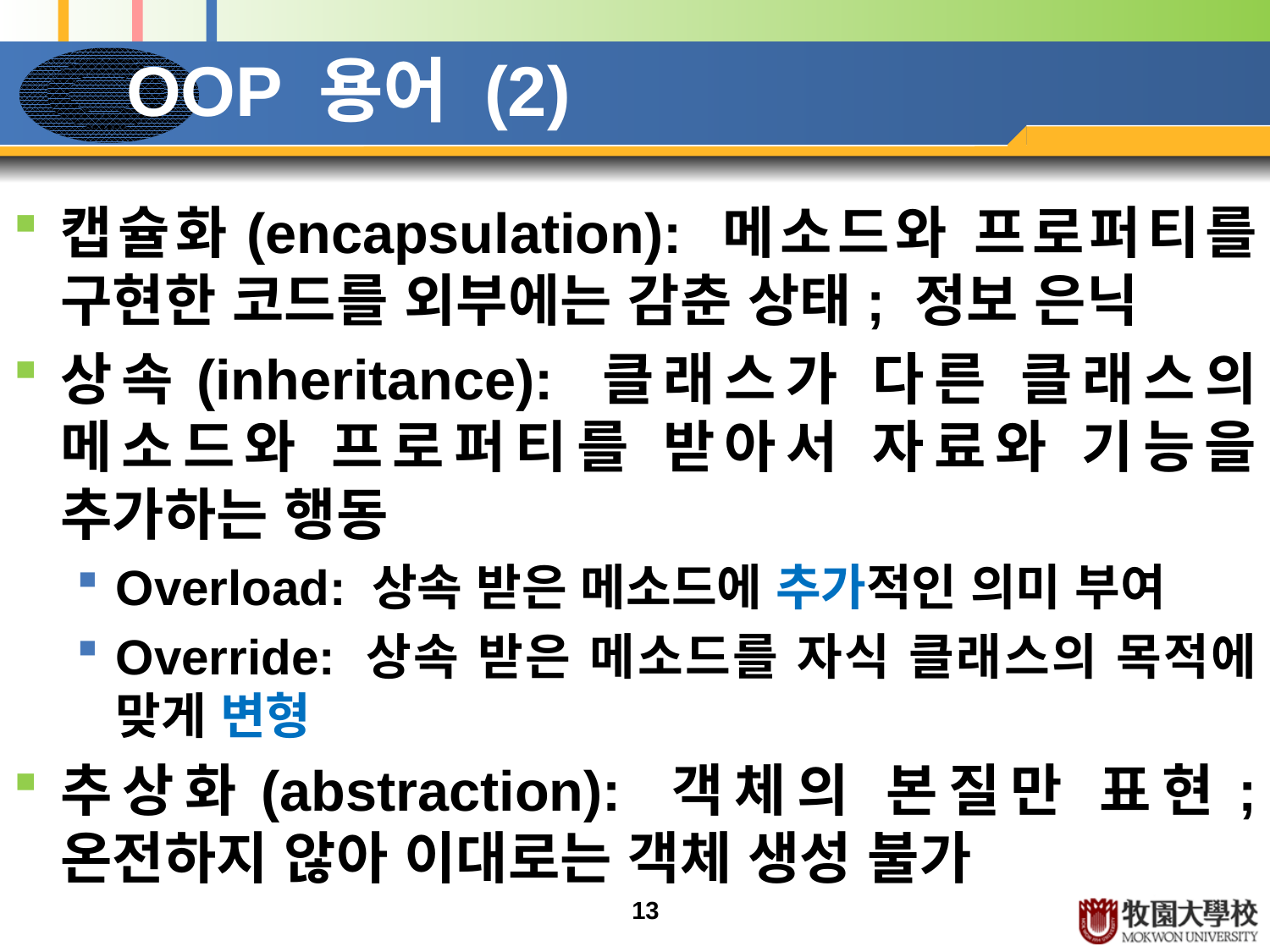

# OOP 용어 (2)
캡슐화(encapsulation): 메소드와 프로퍼티를 구현한 코드를 외부에는 감춘 상태; 정보 은닉
상속(inheritance): 클래스가 다른 클래스의 메소드와 프로퍼티를 받아서 자료와 기능을 추가하는 행동
Overload: 상속 받은 메소드에 추가적인 의미 부여
Override: 상속 받은 메소드를 자식 클래스의 목적에 맞게 변형
추상화(abstraction): 객체의 본질만 표현; 온전하지 않아 이대로는 객체 생성 불가
13